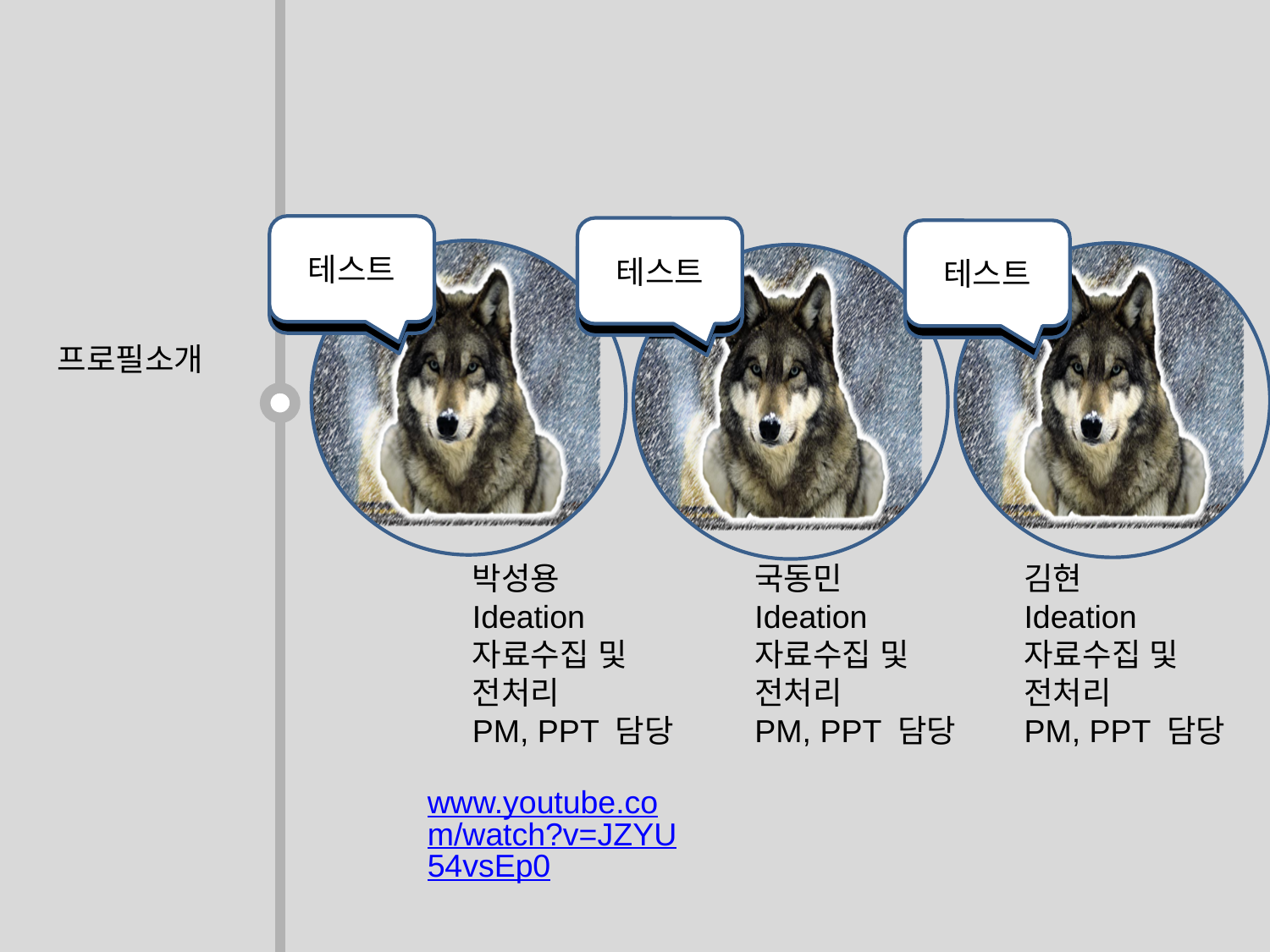

테스트

테스트

테스트

프로필소개

박성용
Ideation
자료수집 및 전처리
PM, PPT 담당
국동민
Ideation
자료수집 및 전처리
PM, PPT 담당
김현
Ideation
자료수집 및 전처리
PM, PPT 담당
www.youtube.com/watch?v=JZYU54vsEp0